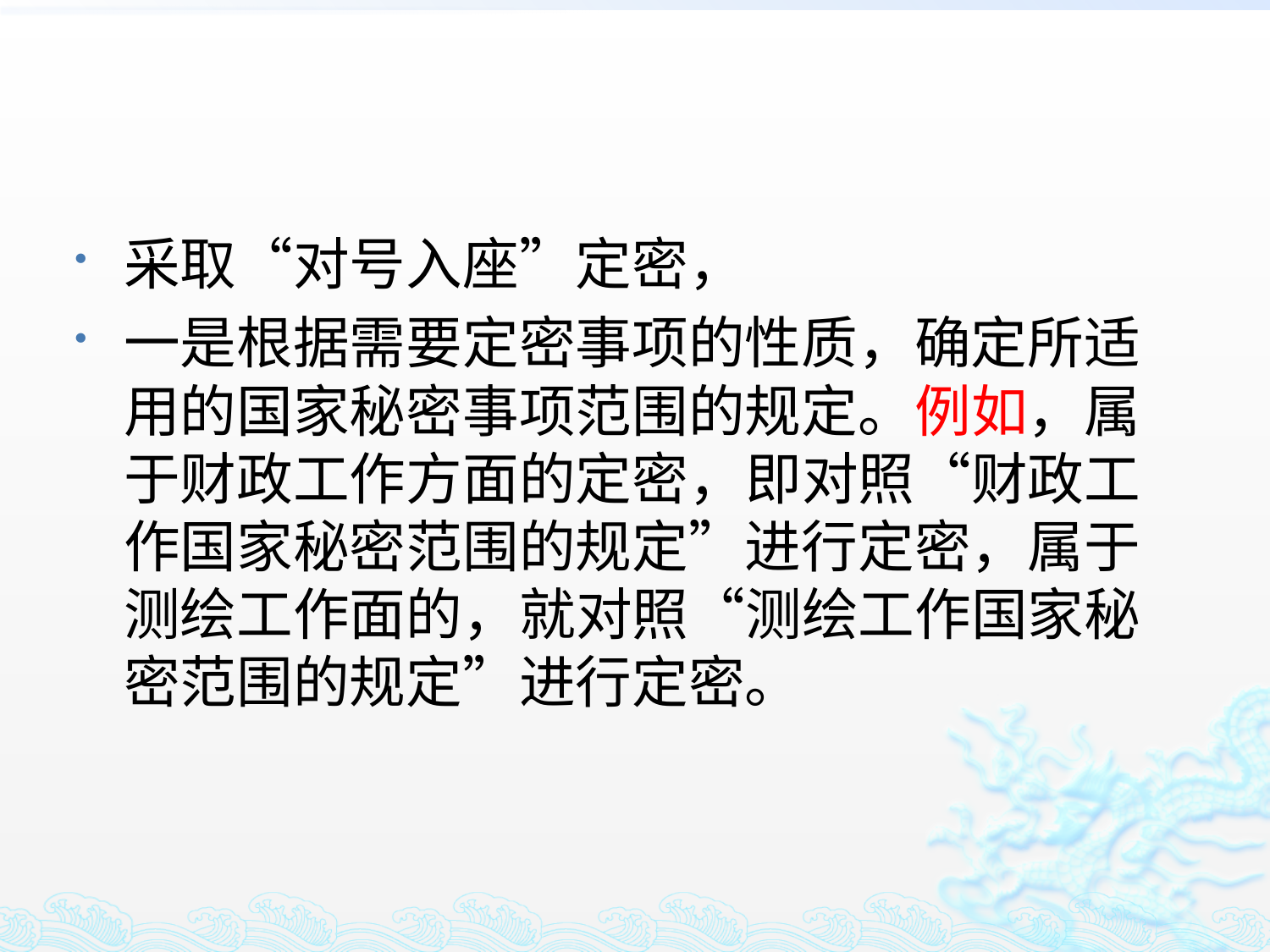

#
采取“对号入座”定密，
一是根据需要定密事项的性质，确定所适用的国家秘密事项范围的规定。例如，属于财政工作方面的定密，即对照“财政工作国家秘密范围的规定”进行定密，属于测绘工作面的，就对照“测绘工作国家秘密范围的规定”进行定密。